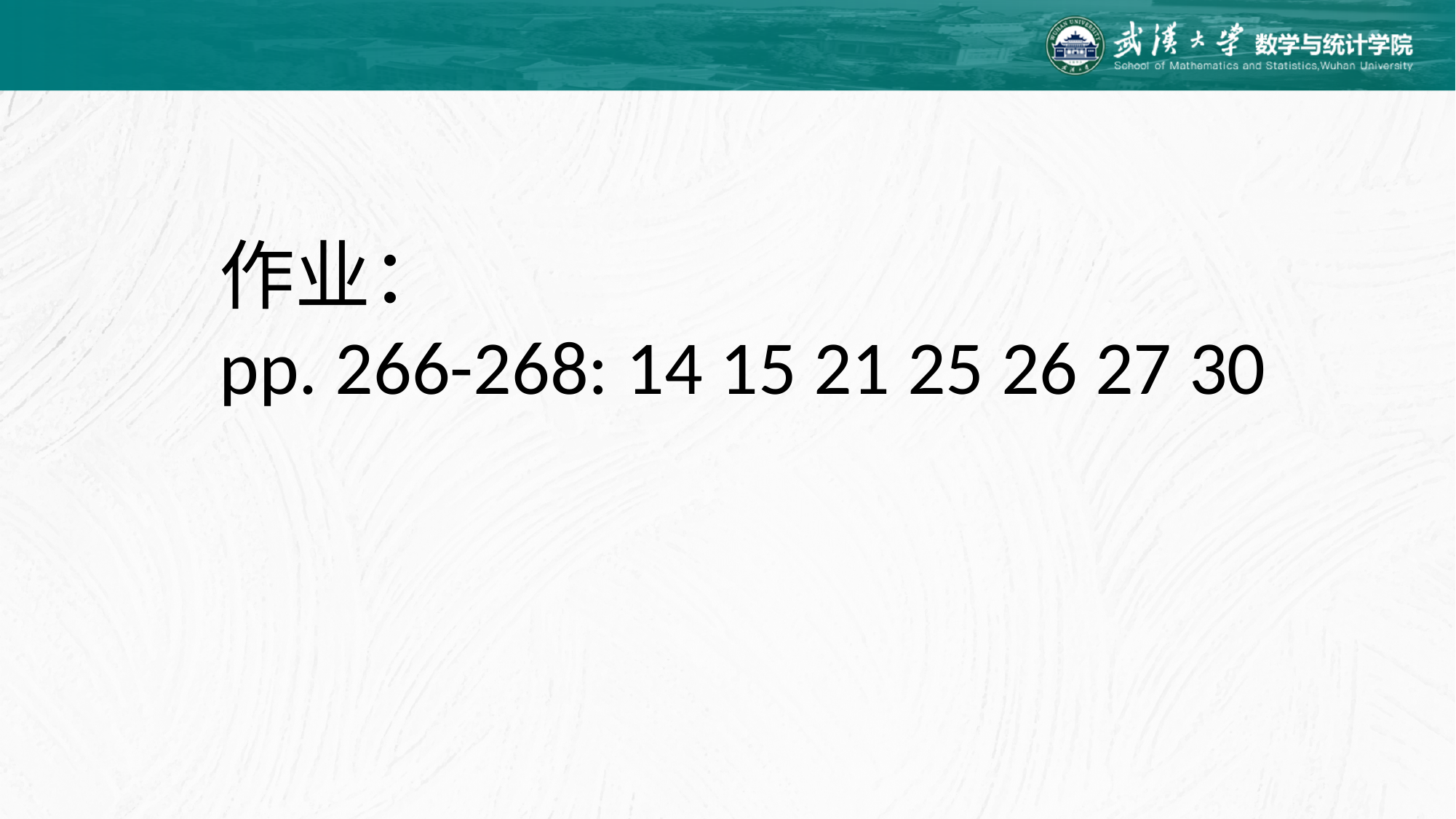

作业：
pp. 266-268: 14 15 21 25 26 27 30